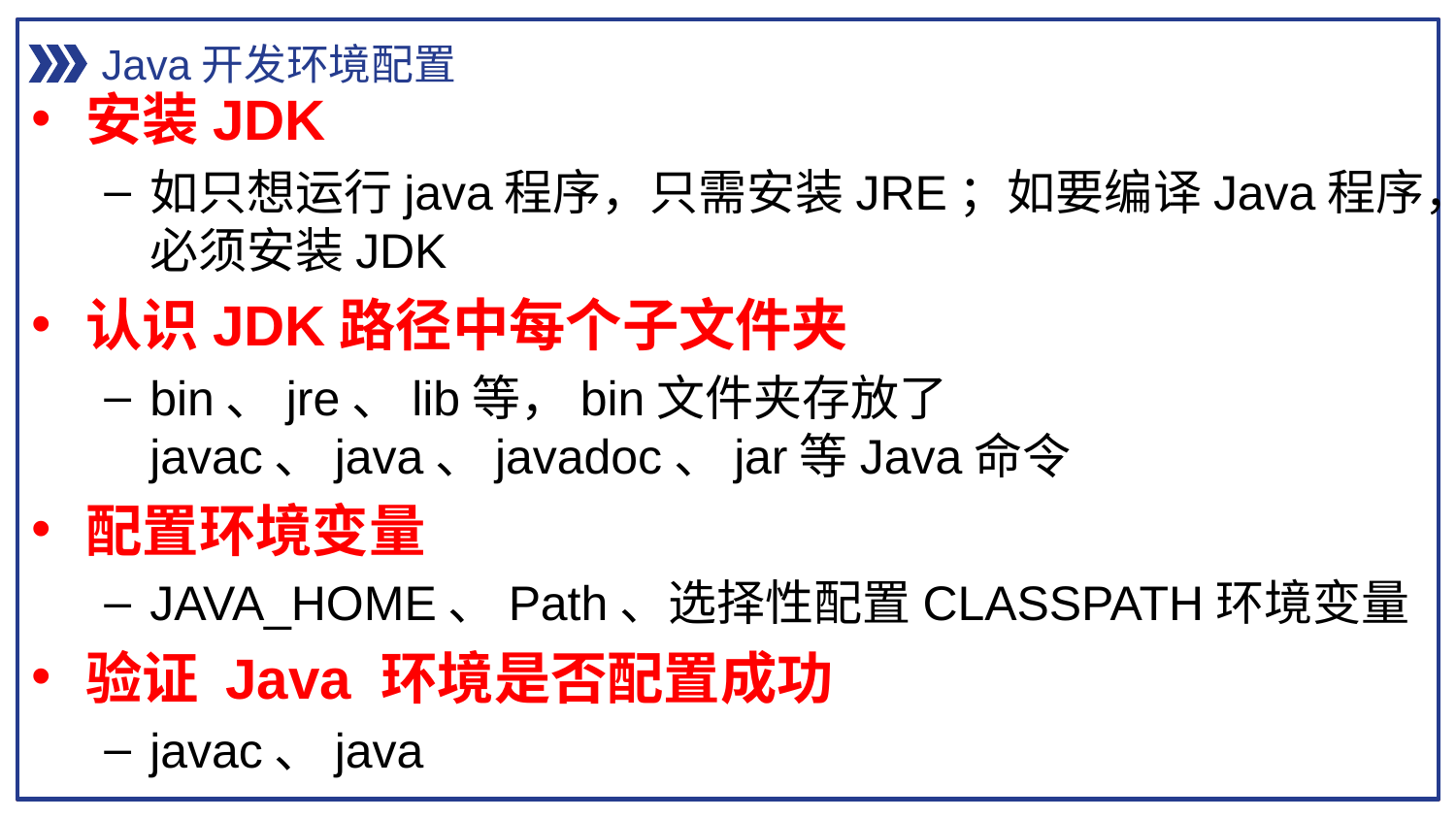

Java开发环境配置

安装JDK
如只想运行java程序，只需安装JRE；如要编译Java程序，必须安装JDK
认识JDK路径中每个子文件夹
bin、jre、lib等，bin文件夹存放了javac、java、javadoc、jar等Java命令
配置环境变量
JAVA_HOME、Path、选择性配置CLASSPATH环境变量
验证 Java 环境是否配置成功
javac、java